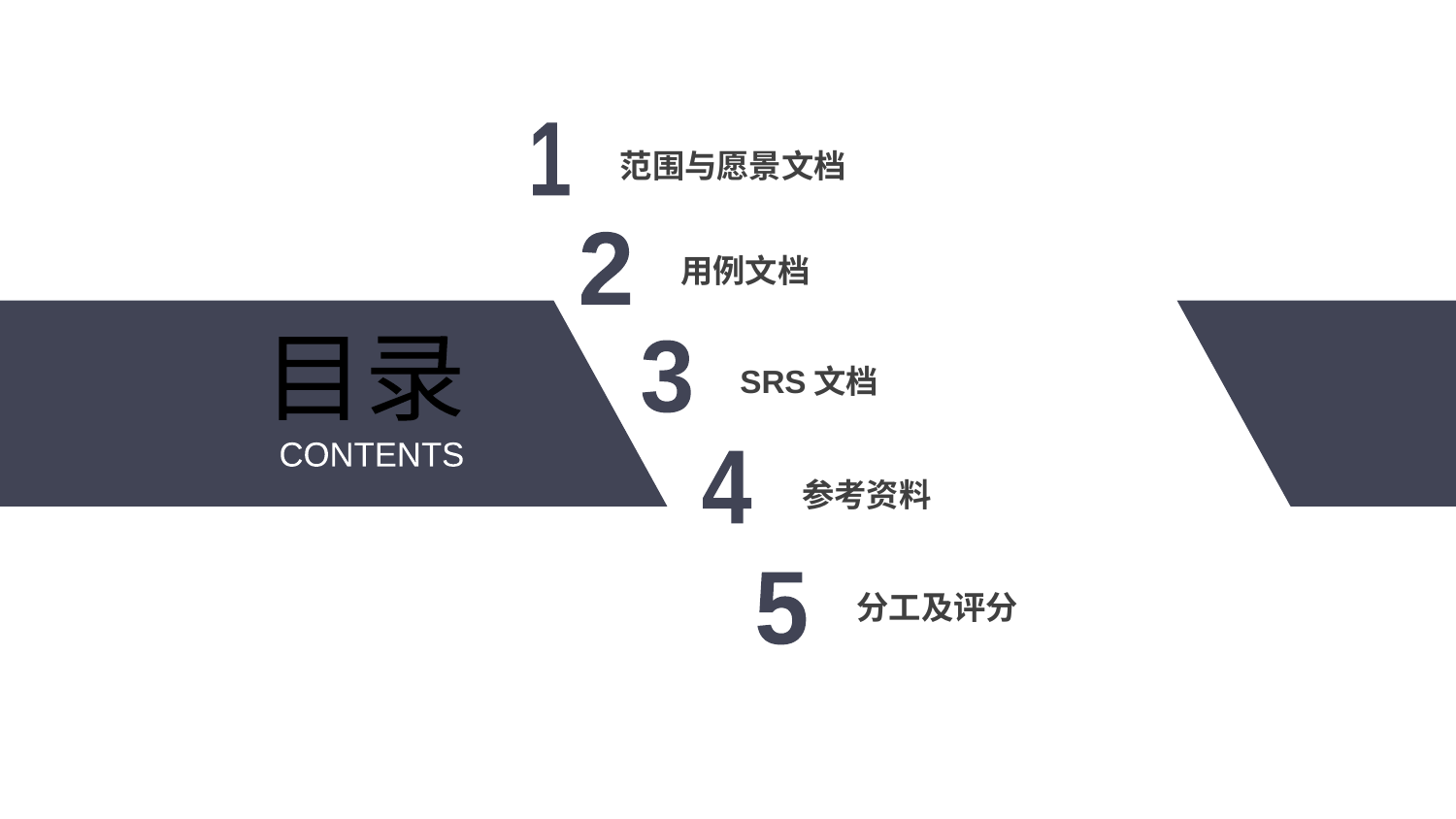

1
范围与愿景文档
2
用例文档

目录
3
SRS文档
CONTENTS
4
参考资料
5
分工及评分